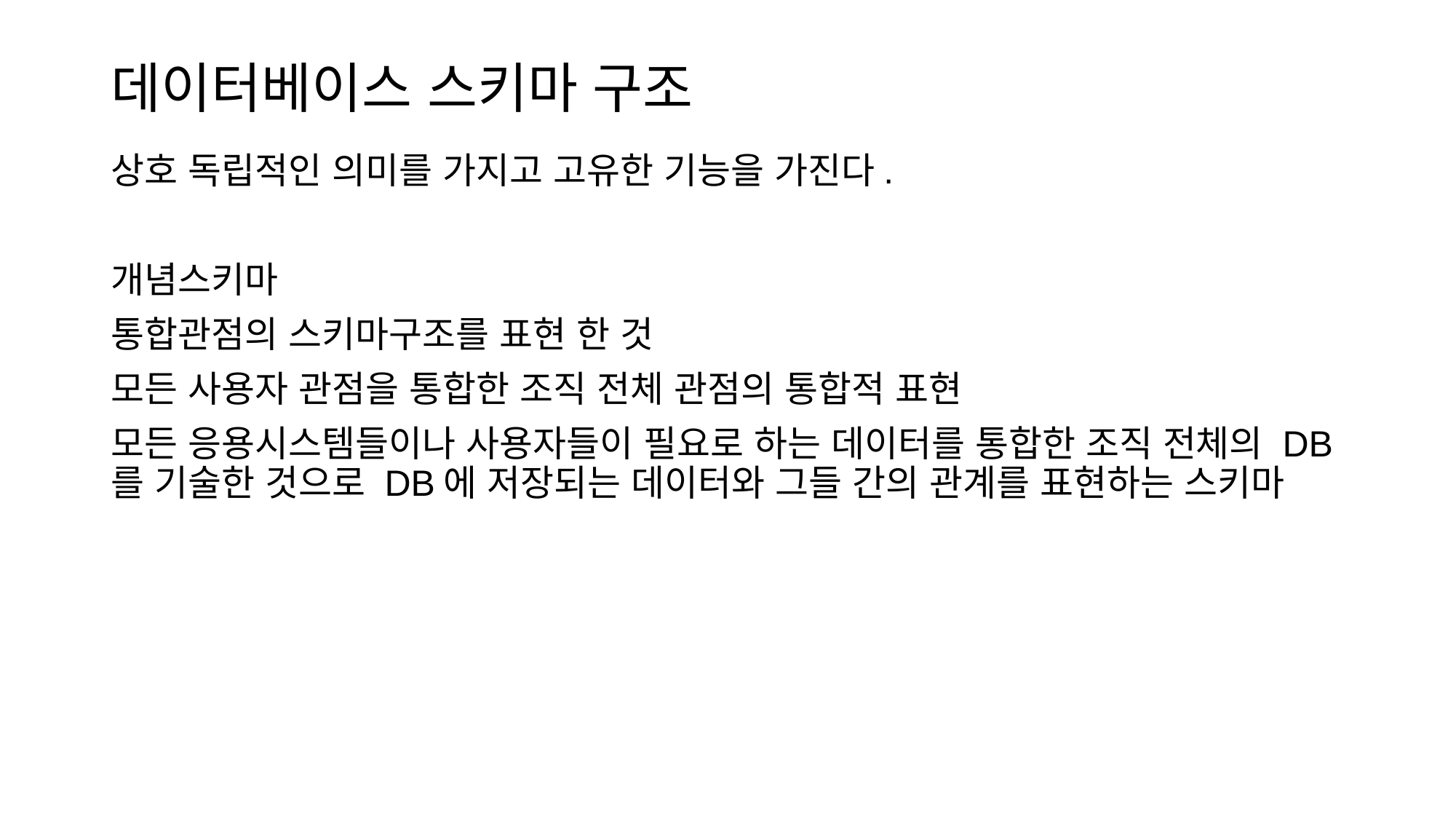

# 데이터베이스 스키마 구조
상호 독립적인 의미를 가지고 고유한 기능을 가진다.

개념스키마
통합관점의 스키마구조를 표현 한 것
모든 사용자 관점을 통합한 조직 전체 관점의 통합적 표현
모든 응용시스템들이나 사용자들이 필요로 하는 데이터를 통합한 조직 전체의 DB를 기술한 것으로 DB에 저장되는 데이터와 그들 간의 관계를 표현하는 스키마